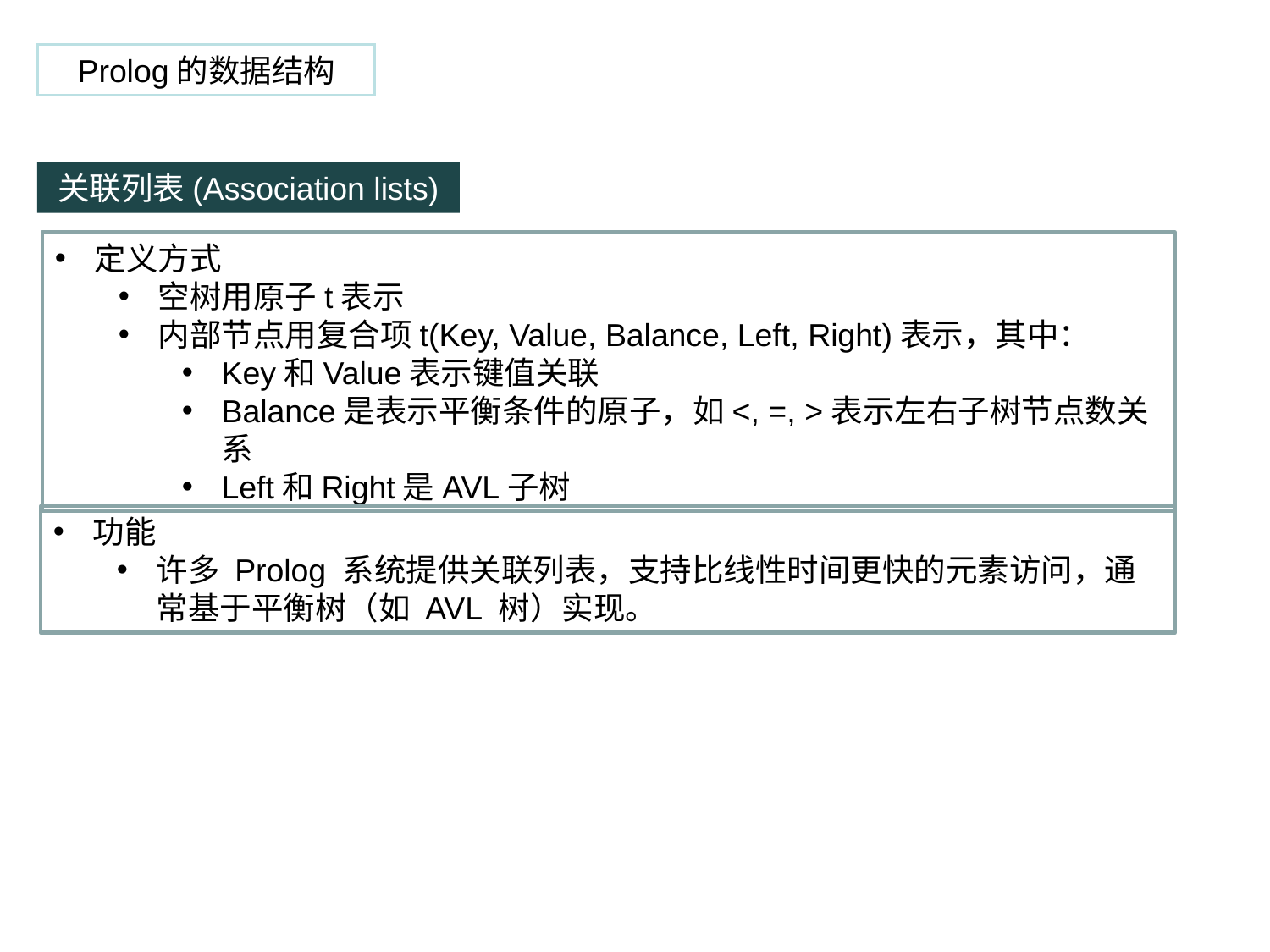

Prolog的数据结构
关联列表(Association lists)
定义方式
空树用原子t表示
内部节点用复合项t(Key, Value, Balance, Left, Right)表示，其中：
Key和Value表示键值关联
Balance是表示平衡条件的原子，如<, =, >表示左右子树节点数关系
Left和Right是AVL子树
功能
许多 Prolog 系统提供关联列表，支持比线性时间更快的元素访问，通常基于平衡树（如 AVL 树）实现。